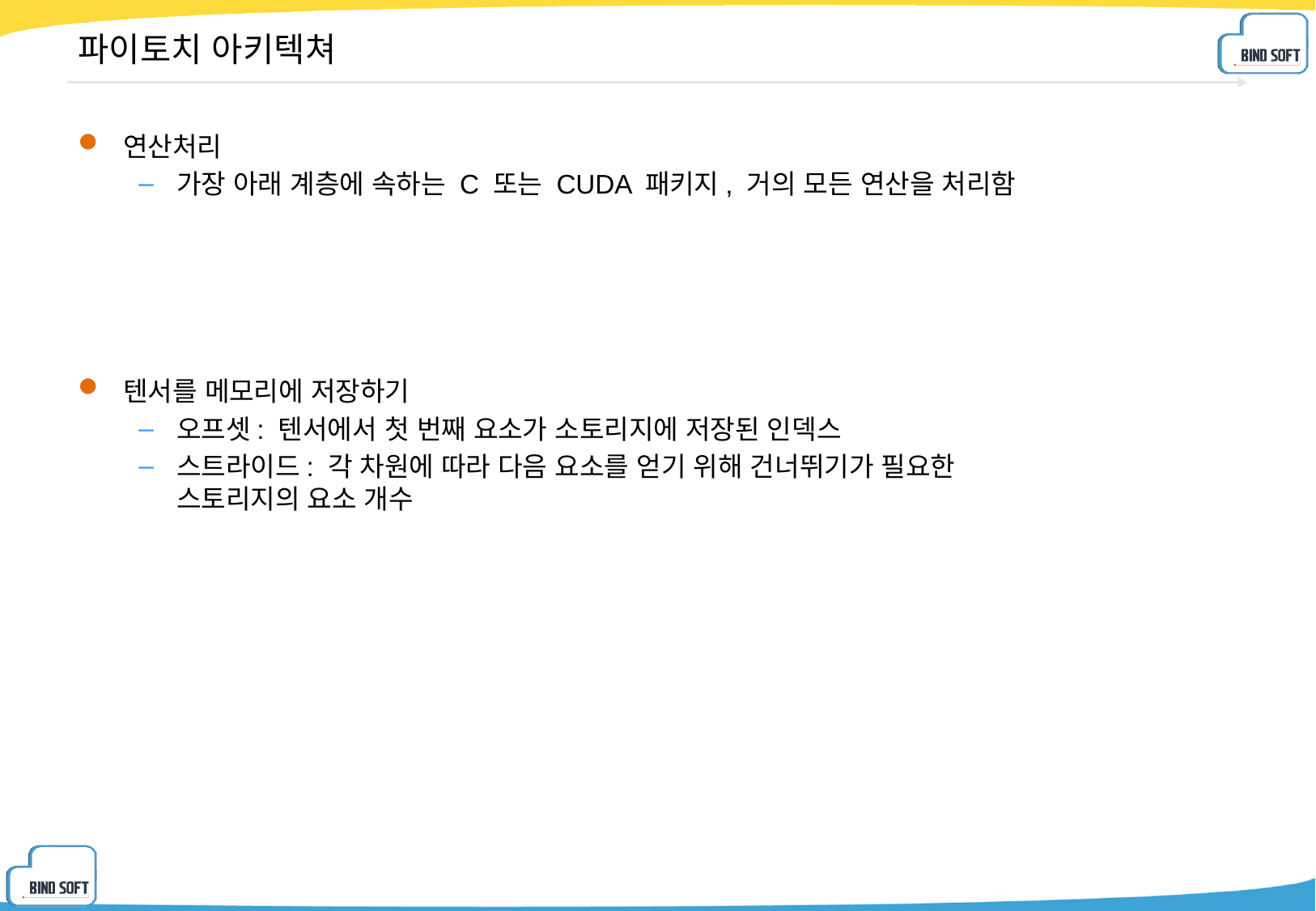

# 파이토치 아키텍쳐
연산처리
가장 아래 계층에 속하는 C 또는 CUDA 패키지, 거의 모든 연산을 처리함

텐서를 메모리에 저장하기
오프셋: 텐서에서 첫 번째 요소가 소토리지에 저장된 인덱스
스트라이드: 각 차원에 따라 다음 요소를 얻기 위해 건너뛰기가 필요한
스토리지의 요소 개수